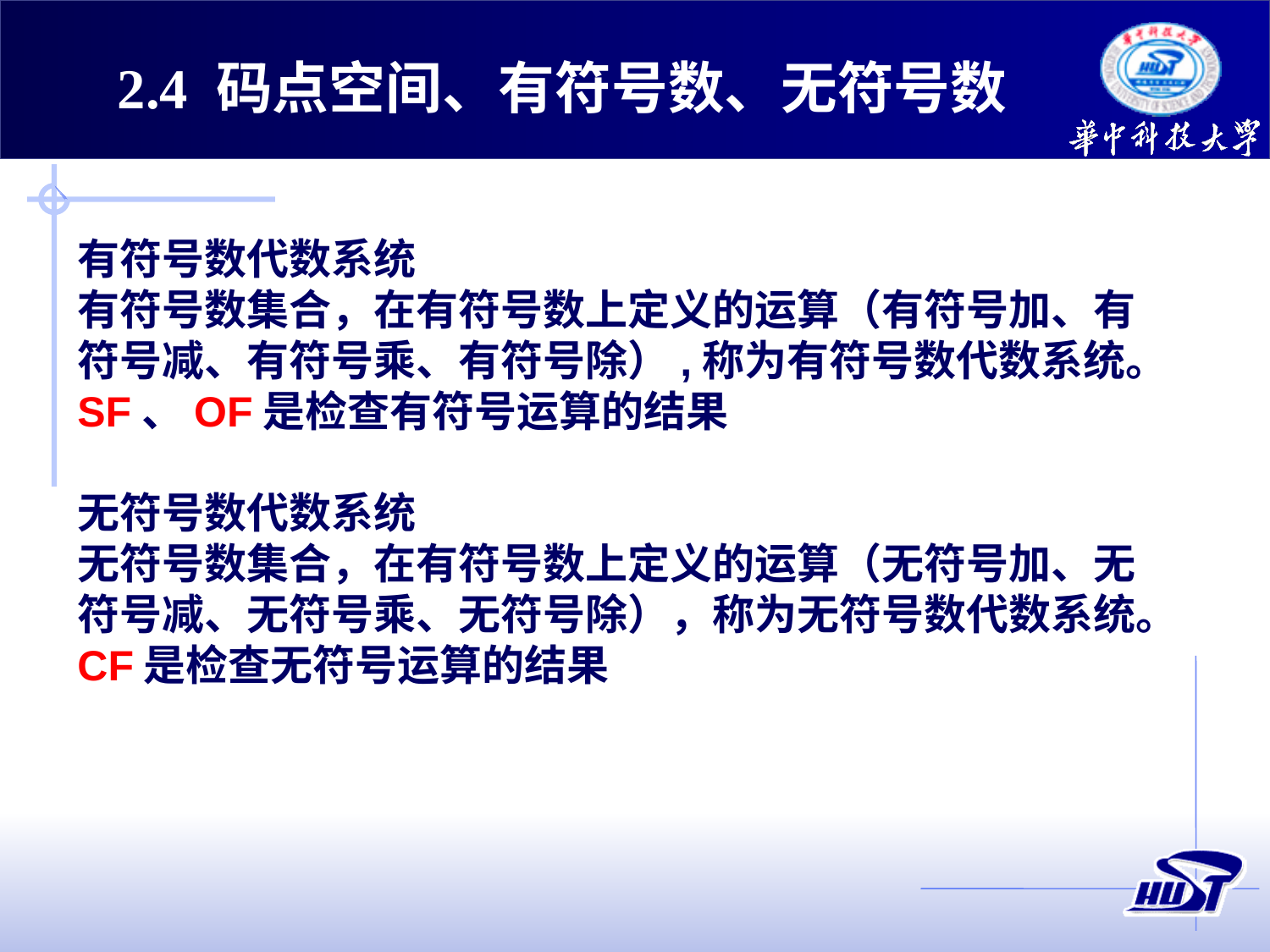

2.4 码点空间、有符号数、无符号数
有符号数代数系统
有符号数集合，在有符号数上定义的运算（有符号加、有符号减、有符号乘、有符号除）,称为有符号数代数系统。
SF、OF是检查有符号运算的结果

无符号数代数系统
无符号数集合，在有符号数上定义的运算（无符号加、无符号减、无符号乘、无符号除），称为无符号数代数系统。
CF是检查无符号运算的结果